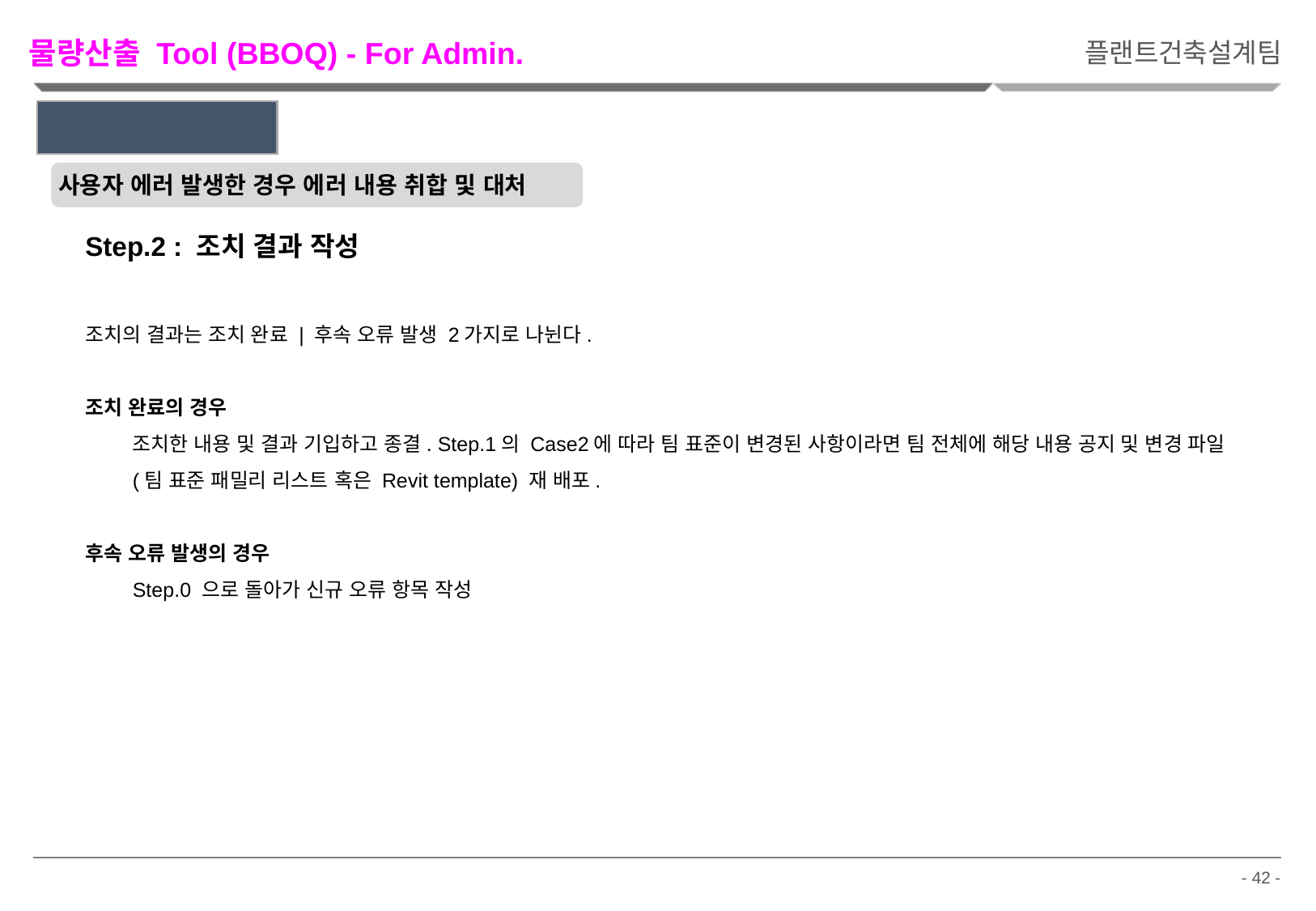

물량산출 Tool (BBOQ) - For Admin.
플랜트건축설계팀
2. Admin.’s Role
사용자 에러 발생한 경우 에러 내용 취합 및 대처
Step.2 : 조치 결과 작성

조치의 결과는 조치 완료 | 후속 오류 발생 2가지로 나뉜다.

조치 완료의 경우
조치한 내용 및 결과 기입하고 종결. Step.1의 Case2에 따라 팀 표준이 변경된 사항이라면 팀 전체에 해당 내용 공지 및 변경 파일(팀 표준 패밀리 리스트 혹은 Revit template) 재 배포.

후속 오류 발생의 경우
Step.0 으로 돌아가 신규 오류 항목 작성